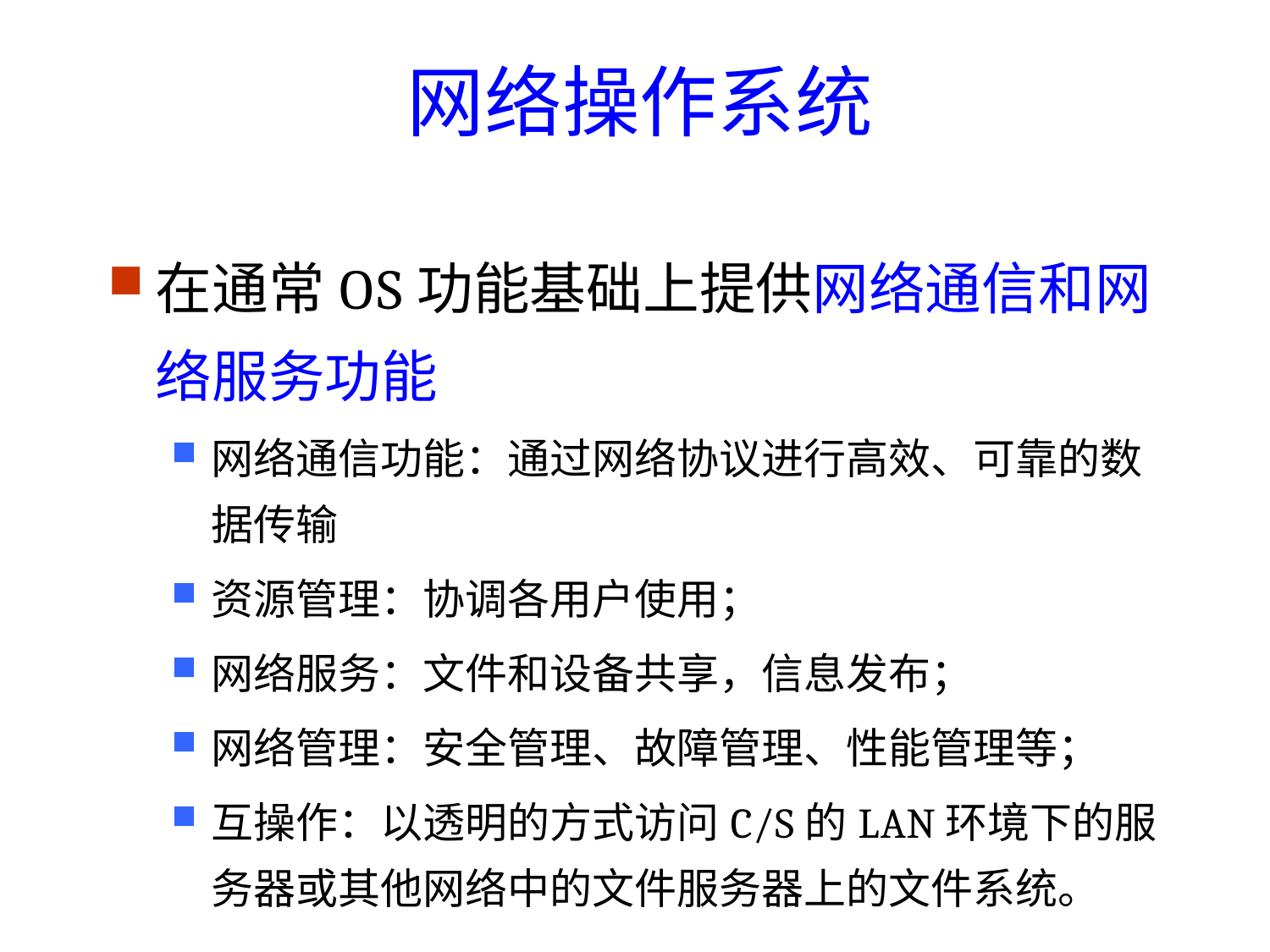

# 网络操作系统
在通常OS功能基础上提供网络通信和网络服务功能
网络通信功能：通过网络协议进行高效、可靠的数据传输
资源管理：协调各用户使用；
网络服务：文件和设备共享，信息发布；
网络管理：安全管理、故障管理、性能管理等；
互操作：以透明的方式访问C/S的LAN环境下的服务器或其他网络中的文件服务器上的文件系统。